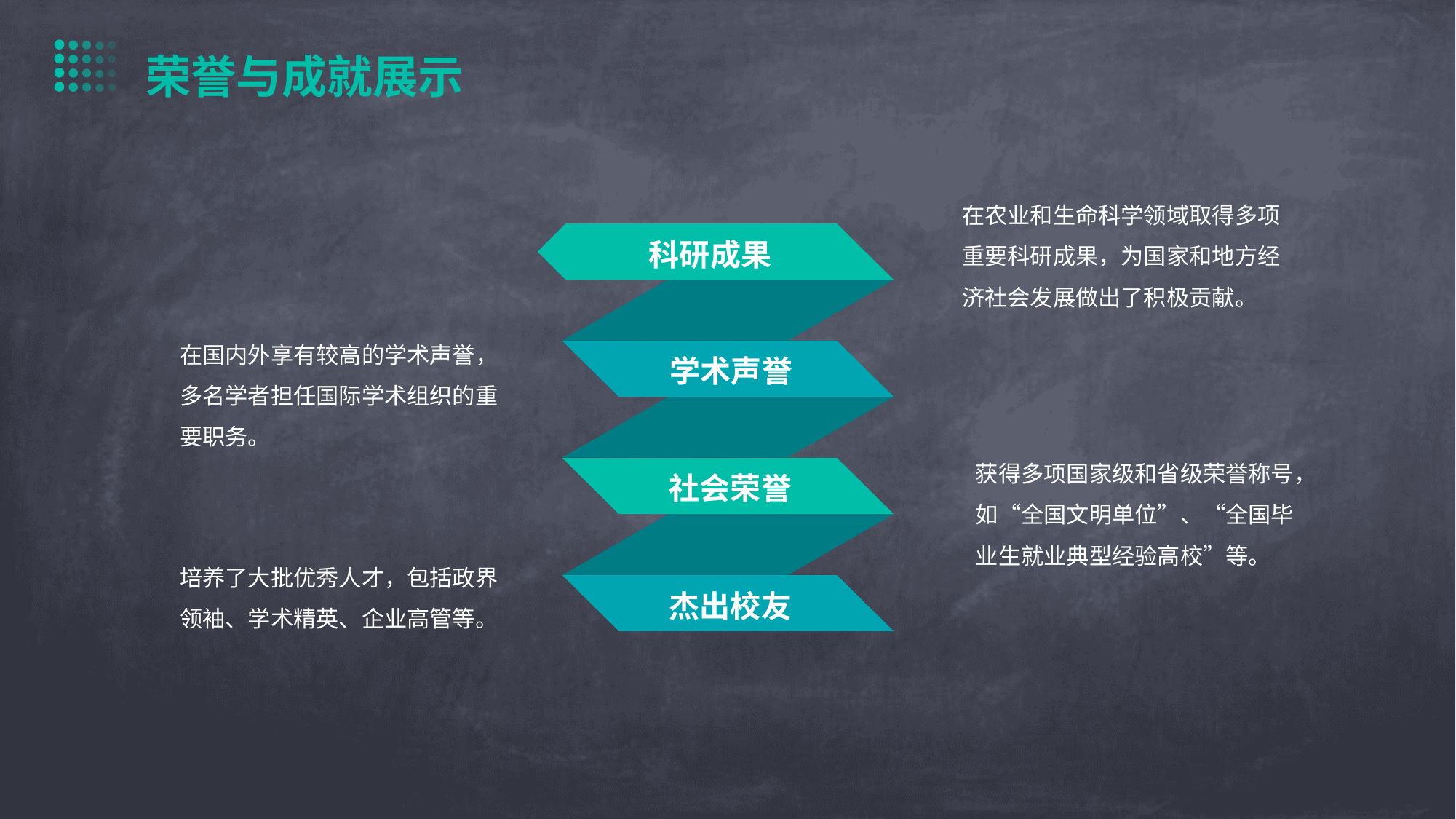

荣誉与成就展示

在农业和生命科学领域取得多项重要科研成果，为国家和地方经济社会发展做出了积极贡献。

科研成果

在国内外享有较高的学术声誉，多名学者担任国际学术组织的重要职务。
学术声誉

获得多项国家级和省级荣誉称号，如“全国文明单位”、“全国毕业生就业典型经验高校”等。
社会荣誉

培养了大批优秀人才，包括政界领袖、学术精英、企业高管等。

杰出校友